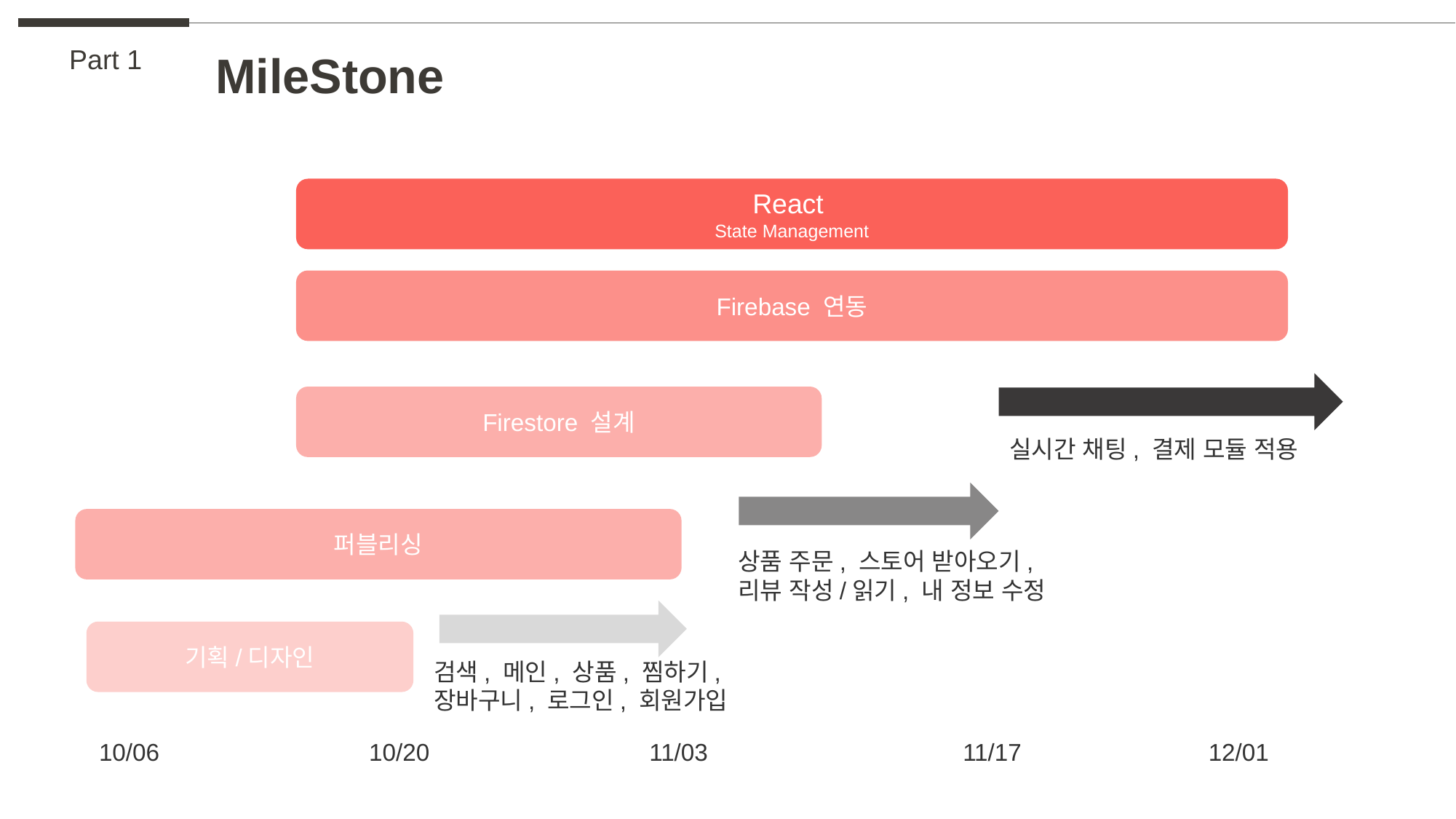

Part 1
MileStone
React
State Management
Firebase 연동

Firestore 설계
실시간 채팅, 결제 모듈 적용

퍼블리싱
상품 주문, 스토어 받아오기,
리뷰 작성/읽기, 내 정보 수정

기획/디자인
검색, 메인, 상품, 찜하기,
장바구니, 로그인, 회원가입
10/06
10/20
11/03
11/17
12/01